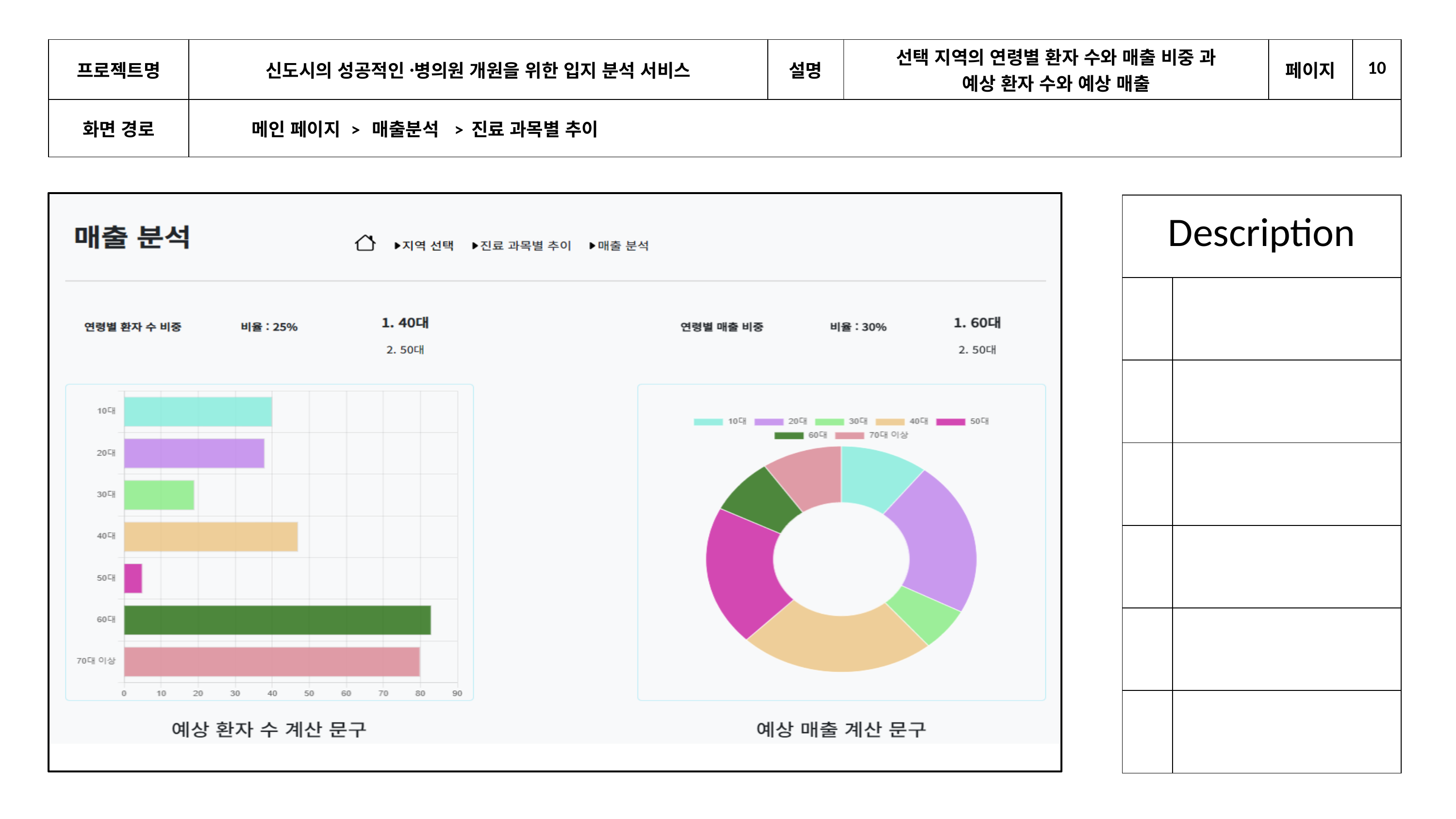

| 프로젝트명 | 신도시의 성공적인 병〮의원 개원을 위한 입지 분석 서비스 | 설명 | 선택 지역의 연령별 환자 수와 매출 비중 과 예상 환자 수와 예상 매출 | 페이지 | 10 |
| --- | --- | --- | --- | --- | --- |
| 화면 경로 | 메인 페이지 > 매출분석 > 진료 과목별 추이 |  |  |  |  |

| Description |  |
| --- | --- |
|  |  |
|  |  |
|  |  |
|  |  |
|  |  |
|  |  |